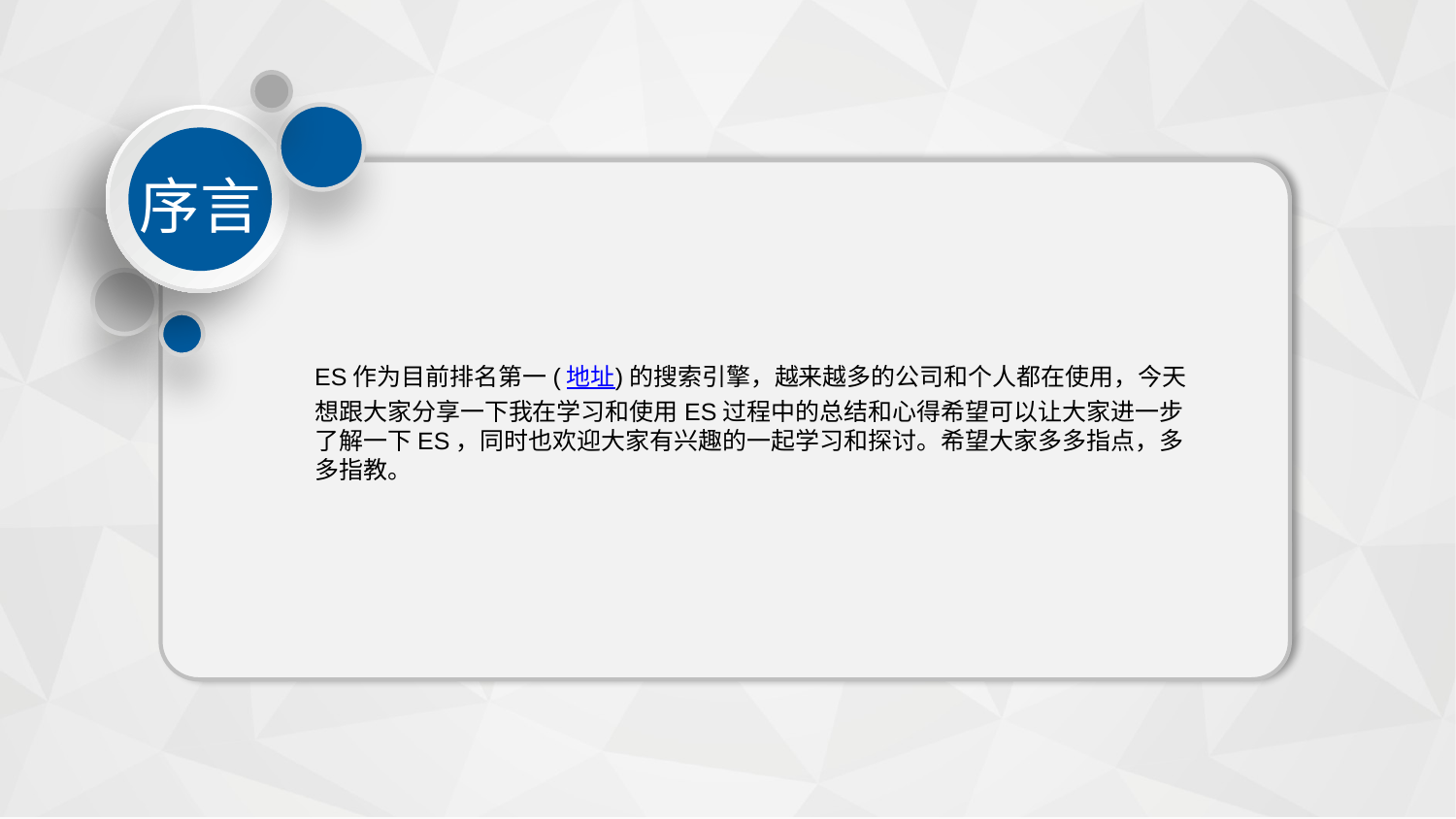

序言

ES作为目前排名第一(地址)的搜索引擎，越来越多的公司和个人都在使用，今天想跟大家分享一下我在学习和使用ES过程中的总结和心得希望可以让大家进一步了解一下ES，同时也欢迎大家有兴趣的一起学习和探讨。希望大家多多指点，多多指教。